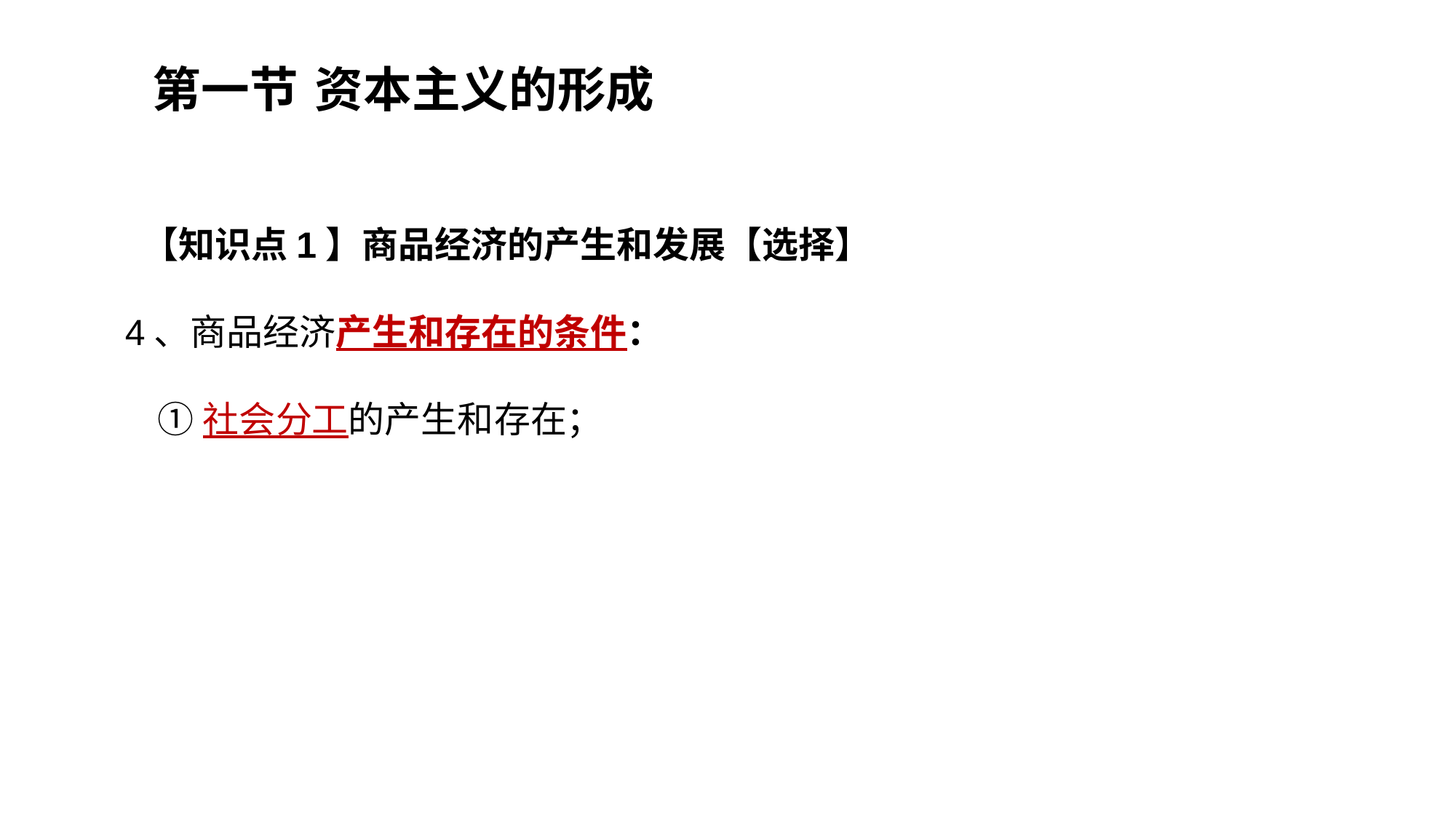

第一节	 资本主义的形成
 【知识点1】商品经济的产生和发展【选择】
4、商品经济产生和存在的条件：
    ①社会分工的产生和存在；